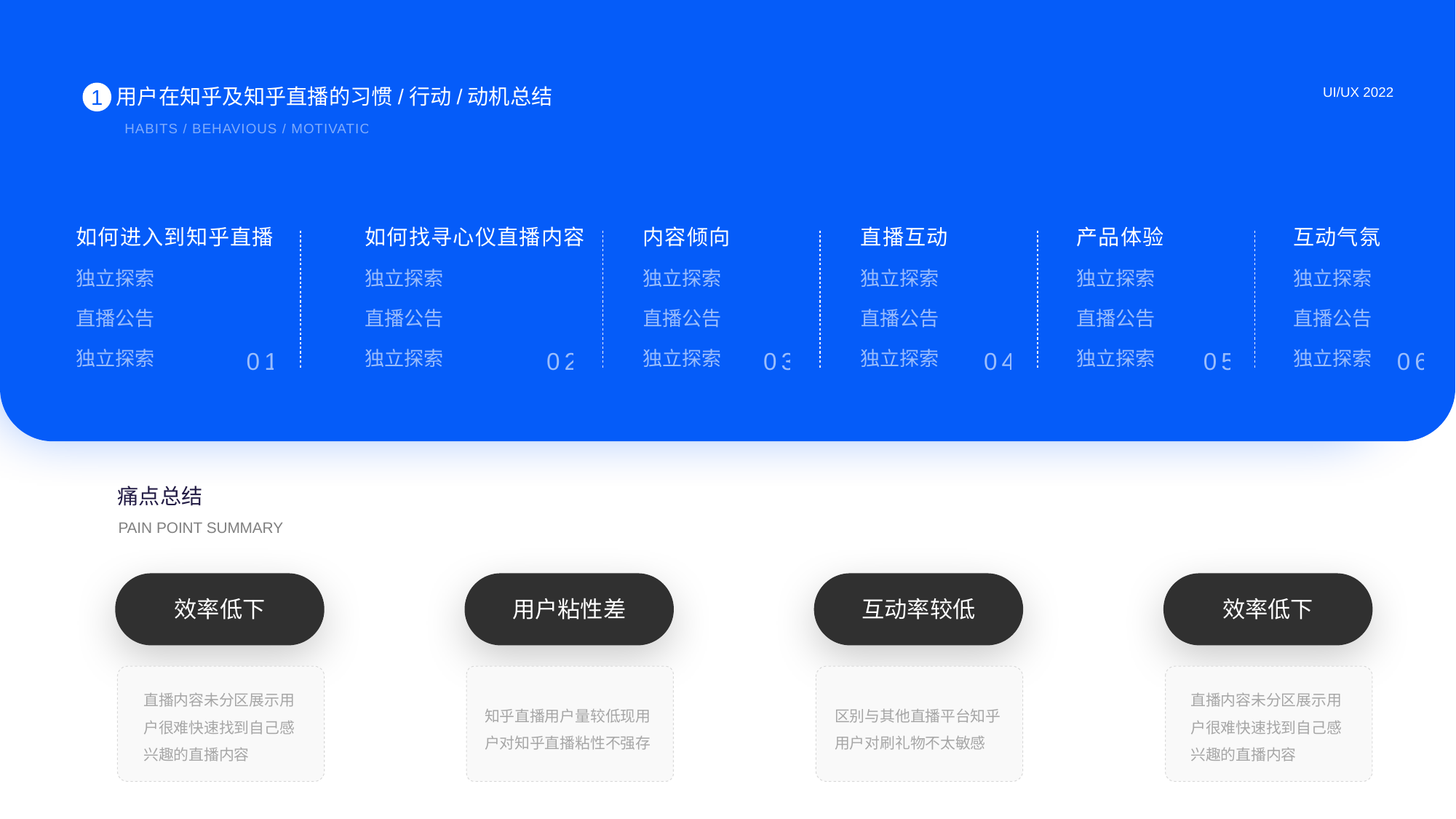

Prototype
用户在知乎及知乎直播的习惯/行动/动机总结
UI/UX 2022
1

HABITS / BEHAVIOUS / MOTIVATIONS
如何进入到知乎直播
如何找寻心仪直播内容
内容倾向
直播互动
产品体验
互动气氛

独立探索
独立探索
独立探索
独立探索
独立探索
独立探索
直播公告
直播公告
直播公告
直播公告
直播公告
直播公告
01
02
03
04
05
06
独立探索
独立探索
独立探索
独立探索
独立探索
独立探索
痛点总结
PAIN POINT SUMMARY

效率低下
用户粘性差
互动率较低
效率低下

直播内容未分区展示用户很难快速找到自己感兴趣的直播内容
直播内容未分区展示用户很难快速找到自己感兴趣的直播内容
知乎直播用户量较低现用户对知乎直播粘性不强存
区别与其他直播平台知乎用户对刷礼物不太敏感